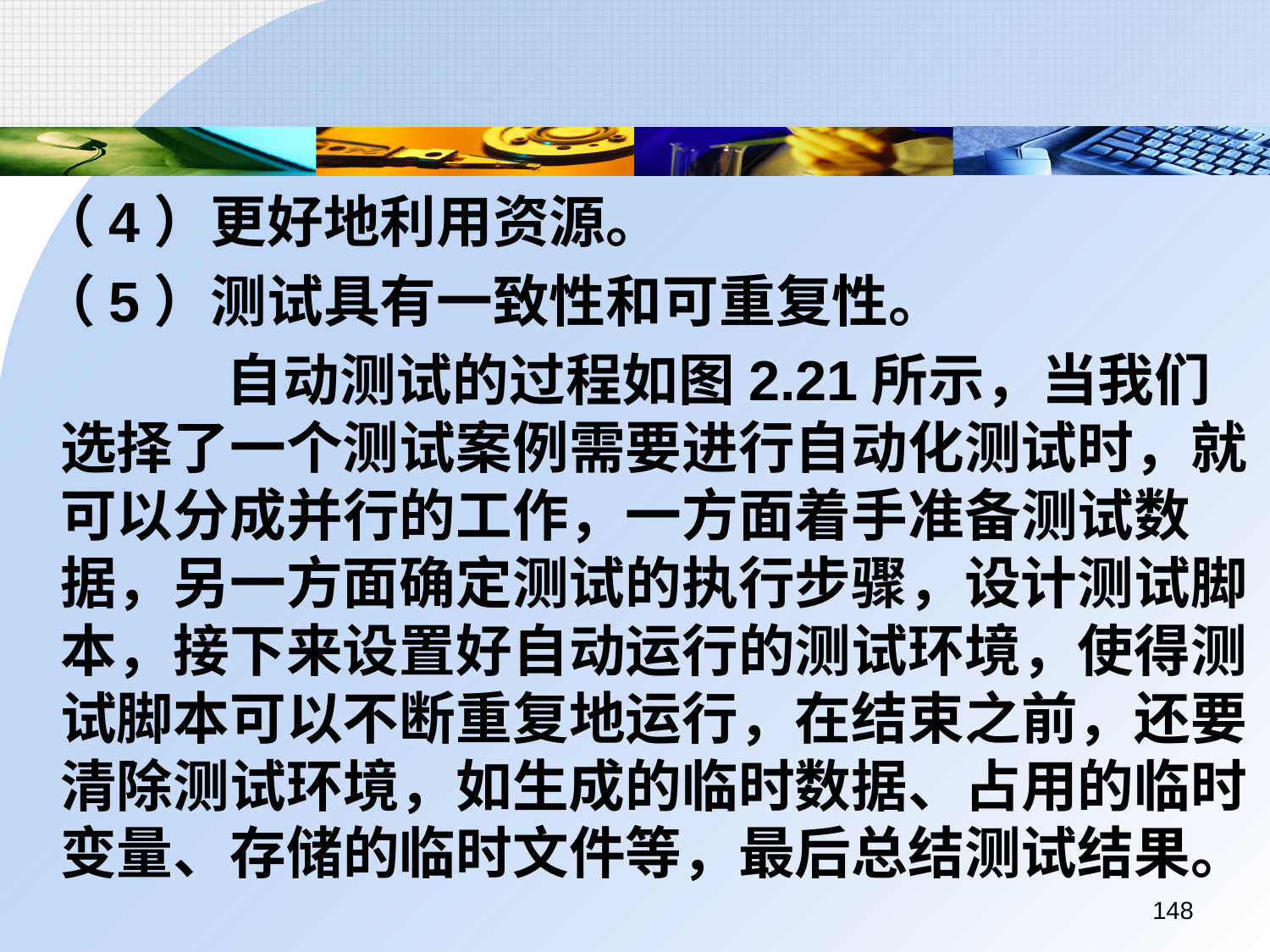

（4）更好地利用资源。
 （5）测试具有一致性和可重复性。
		  自动测试的过程如图2.21所示，当我们选择了一个测试案例需要进行自动化测试时，就可以分成并行的工作，一方面着手准备测试数据，另一方面确定测试的执行步骤，设计测试脚本，接下来设置好自动运行的测试环境，使得测试脚本可以不断重复地运行，在结束之前，还要清除测试环境，如生成的临时数据、占用的临时变量、存储的临时文件等，最后总结测试结果。

148